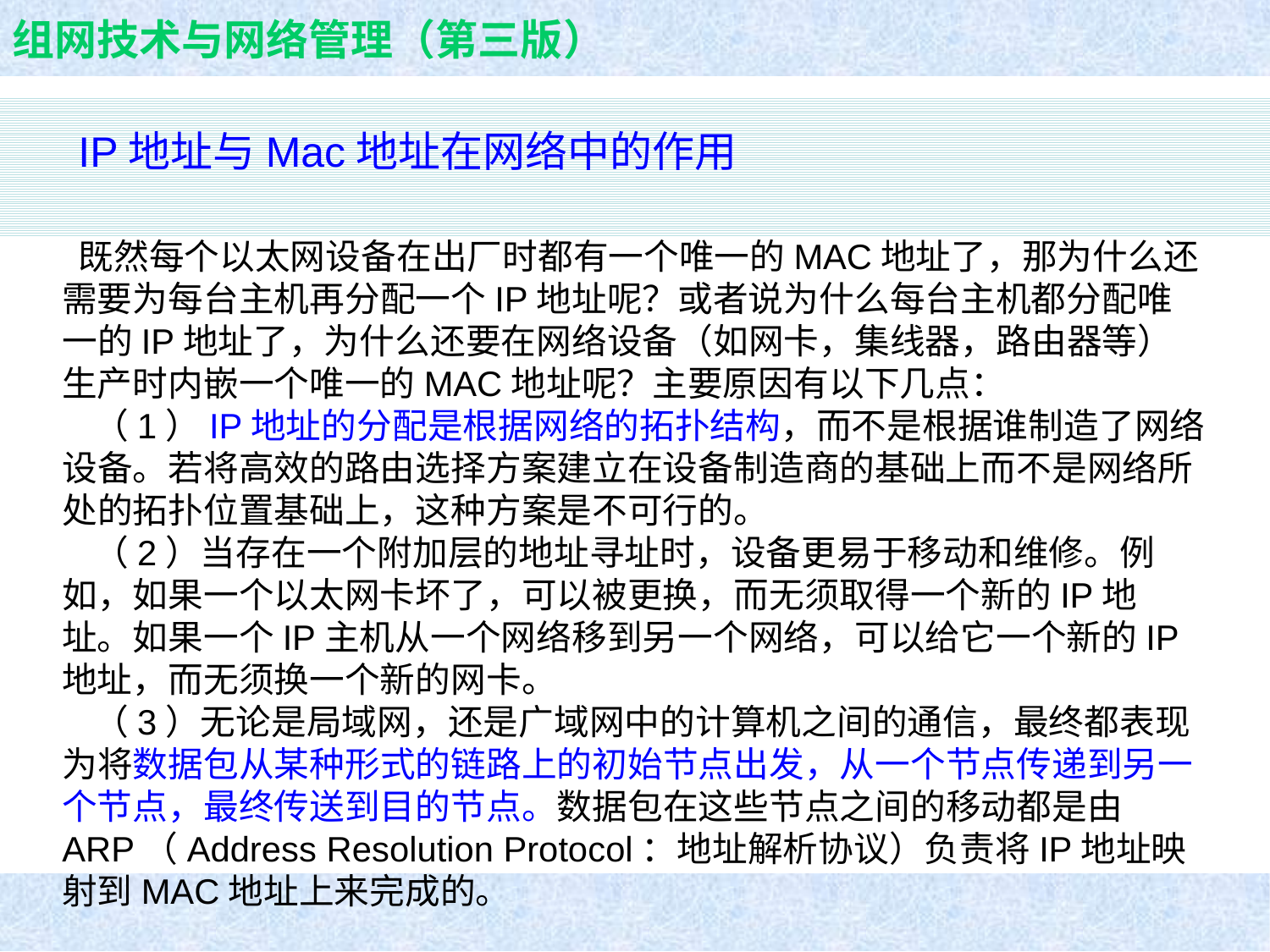

IP地址与Mac地址在网络中的作用
 既然每个以太网设备在出厂时都有一个唯一的MAC地址了，那为什么还需要为每台主机再分配一个IP地址呢？或者说为什么每台主机都分配唯一的IP地址了，为什么还要在网络设备（如网卡，集线器，路由器等）生产时内嵌一个唯一的MAC地址呢？主要原因有以下几点：  
    （1）IP地址的分配是根据网络的拓扑结构，而不是根据谁制造了网络设备。若将高效的路由选择方案建立在设备制造商的基础上而不是网络所处的拓扑位置基础上，这种方案是不可行的。
    （2）当存在一个附加层的地址寻址时，设备更易于移动和维修。例如，如果一个以太网卡坏了，可以被更换，而无须取得一个新的IP地址。如果一个IP主机从一个网络移到另一个网络，可以给它一个新的IP地址，而无须换一个新的网卡。
    （3）无论是局域网，还是广域网中的计算机之间的通信，最终都表现为将数据包从某种形式的链路上的初始节点出发，从一个节点传递到另一个节点，最终传送到目的节点。数据包在这些节点之间的移动都是由ARP（Address Resolution Protocol：地址解析协议）负责将IP地址映射到MAC地址上来完成的。